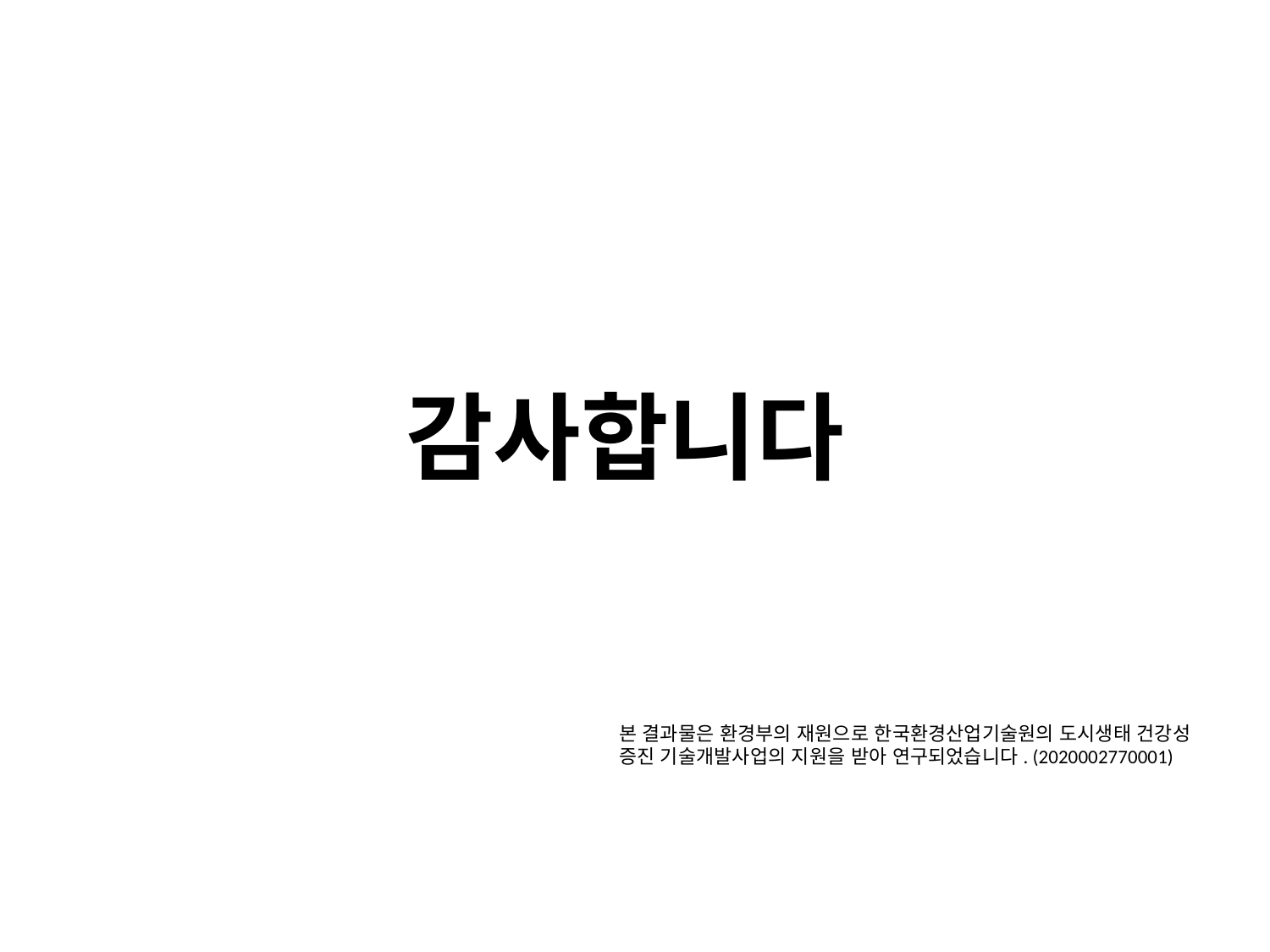

감사합니다
본 결과물은 환경부의 재원으로 한국환경산업기술원의 도시생태 건강성 증진 기술개발사업의 지원을 받아 연구되었습니다. (2020002770001)